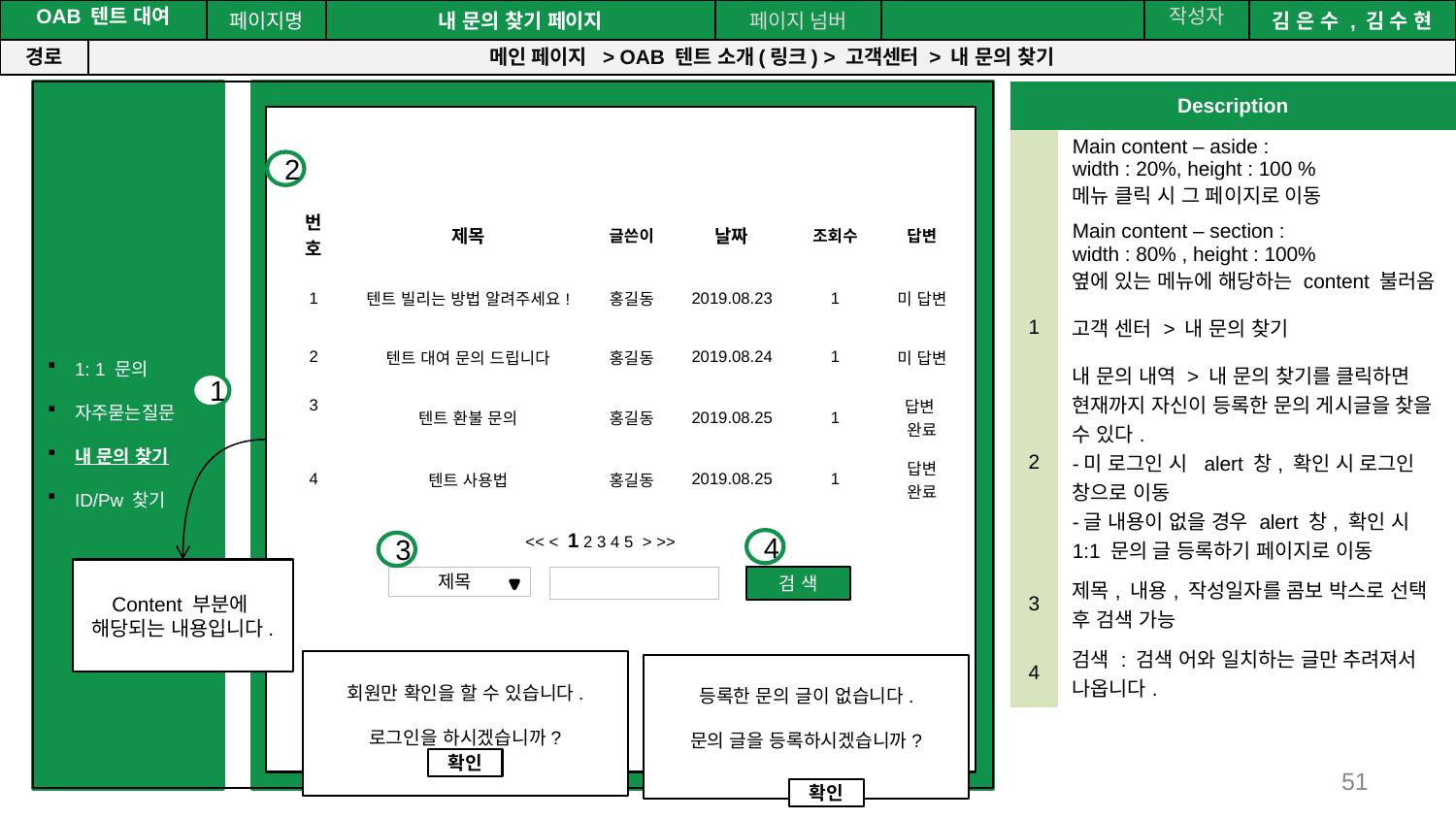

공간(오피스) 대여 시스템
| OAB 텐트 대여 |  | 페이지명 | 내 문의 찾기 페이지 | 페이지 넘버 |  | 작성자 | 김 은 수 , 김 수 현 |
| --- | --- | --- | --- | --- | --- | --- | --- |
| 경로 | 메인 페이지 > OAB 텐트 소개(링크) > 고객센터 > 내 문의 찾기 |  |  |  |  |  |  |
| Description |  |
| --- | --- |
|  | Main content – aside : width : 20%, height : 100 % 메뉴 클릭 시 그 페이지로 이동 |
|  | Main content – section : width : 80% , height : 100% 옆에 있는 메뉴에 해당하는 content 불러옴 |
| 1 | 고객 센터 > 내 문의 찾기 |
| 2 | 내 문의 내역 > 내 문의 찾기를 클릭하면 현재까지 자신이 등록한 문의 게시글을 찾을 수 있다. -미 로그인 시 alert 창, 확인 시 로그인 창으로 이동 -글 내용이 없을 경우 alert 창, 확인 시 1:1 문의 글 등록하기 페이지로 이동 |
| 3 | 제목, 내용, 작성일자를 콤보 박스로 선택 후 검색 가능 |
| 4 | 검색 : 검색 어와 일치하는 글만 추려져서 나옵니다. |

1: 1 문의
자주묻는질문
내 문의 찾기
ID/Pw 찾기

2
| 번호 | 제목 | 글쓴이 | 날짜 | 조회수 | 답변 |
| --- | --- | --- | --- | --- | --- |
| 1 | 텐트 빌리는 방법 알려주세요! | 홍길동 | 2019.08.23 | 1 | 미 답변 |
| 2 | 텐트 대여 문의 드립니다 | 홍길동 | 2019.08.24 | 1 | 미 답변 |
| 3 | 텐트 환불 문의 | 홍길동 | 2019.08.25 | 1 | 답변 완료 |
| 4 | 텐트 사용법 | 홍길동 | 2019.08.25 | 1 | 답변 완료 |
1
<< <  1 2 3 4 5  > >>
4
3
Content 부분에
해당되는 내용입니다.

검 색
제목

회원만 확인을 할 수 있습니다.
로그인을 하시겠습니까?
확인
등록한 문의 글이 없습니다.
문의 글을 등록하시겠습니까?
확인
51